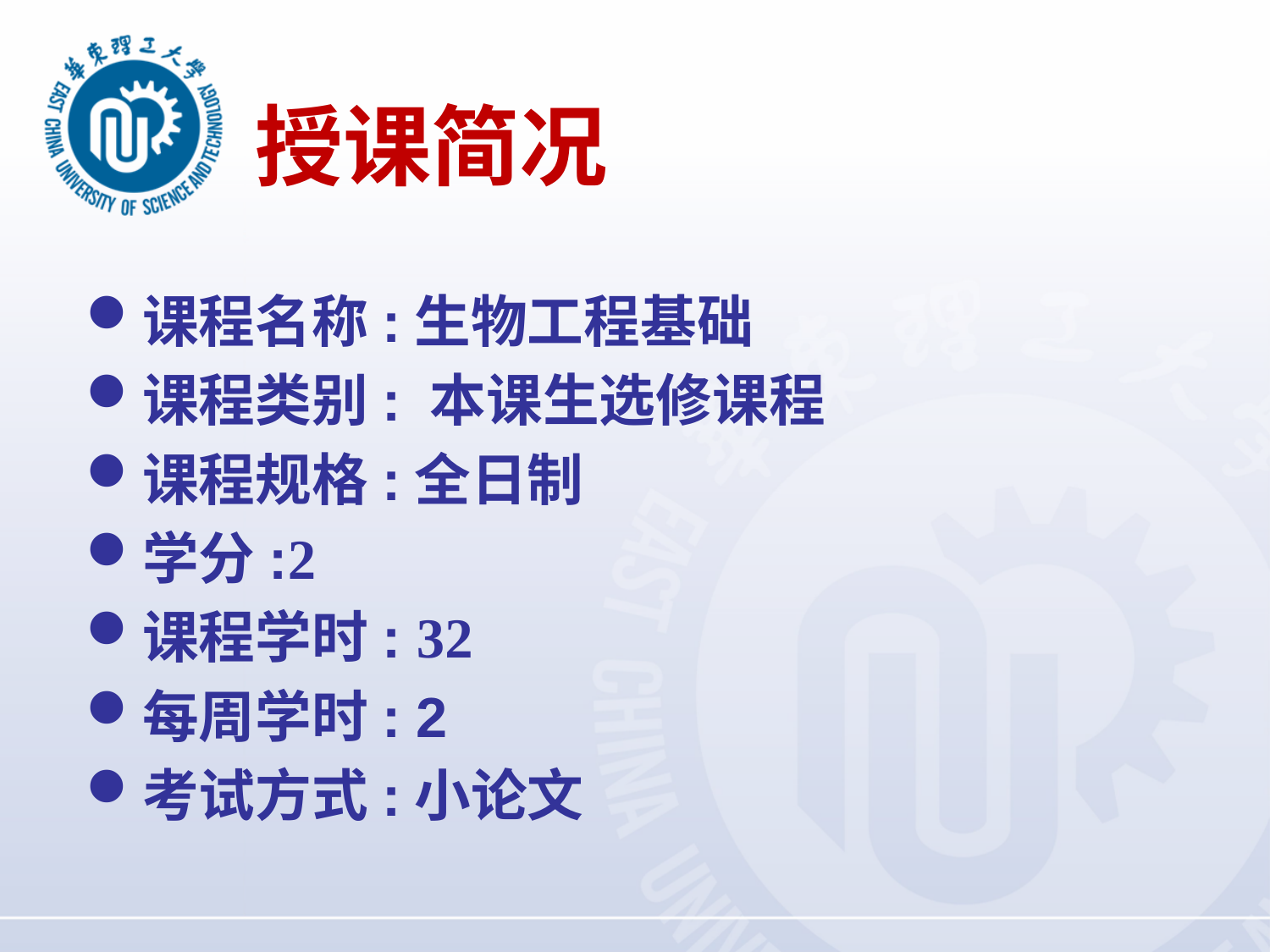

# 授课简况
课程名称:生物工程基础
课程类别: 本课生选修课程
课程规格:全日制
学分:2
课程学时: 32
每周学时: 2
考试方式:小论文